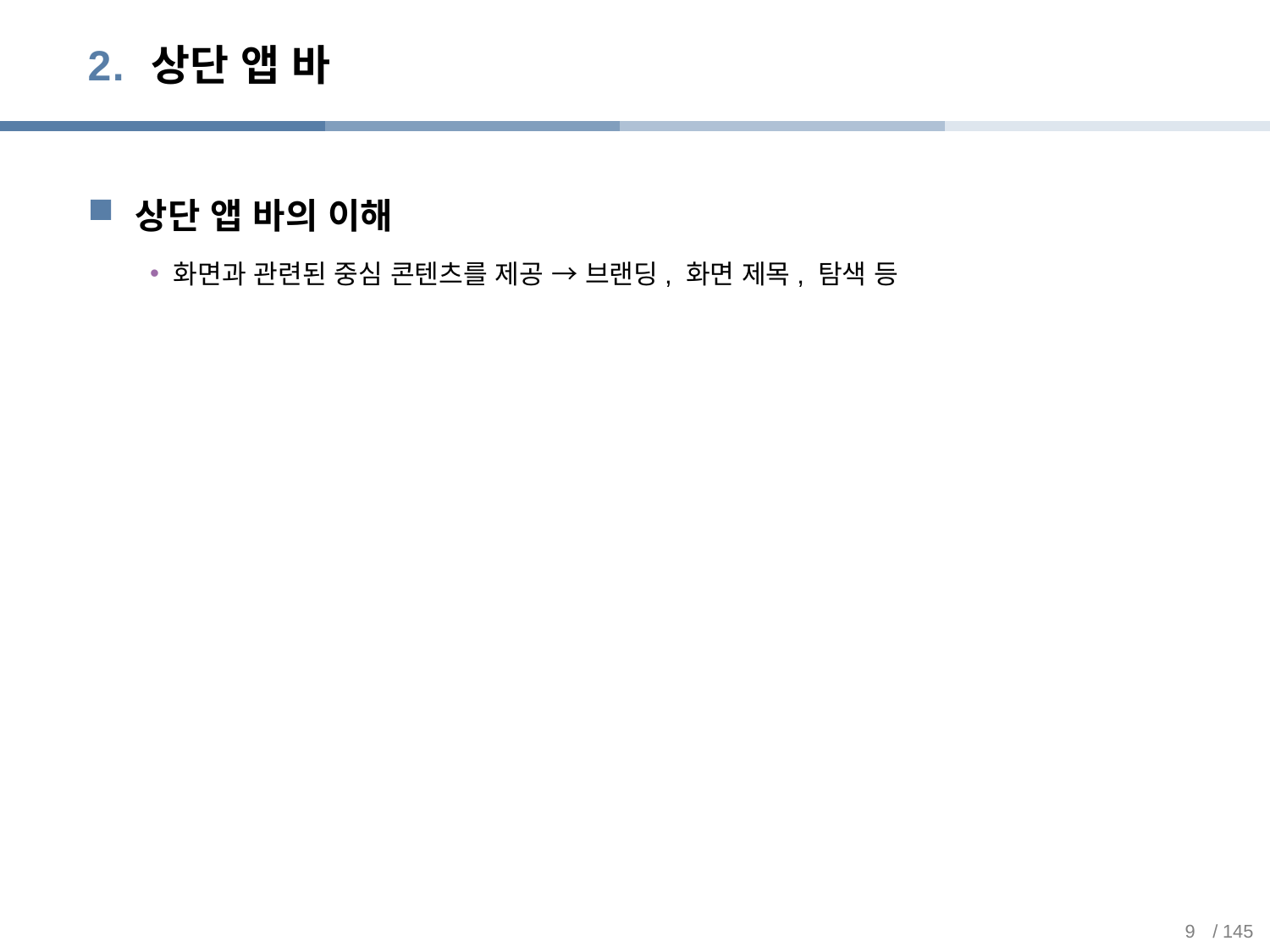

# 상단 앱 바
상단 앱 바의 이해
화면과 관련된 중심 콘텐츠를 제공 → 브랜딩, 화면 제목, 탐색 등